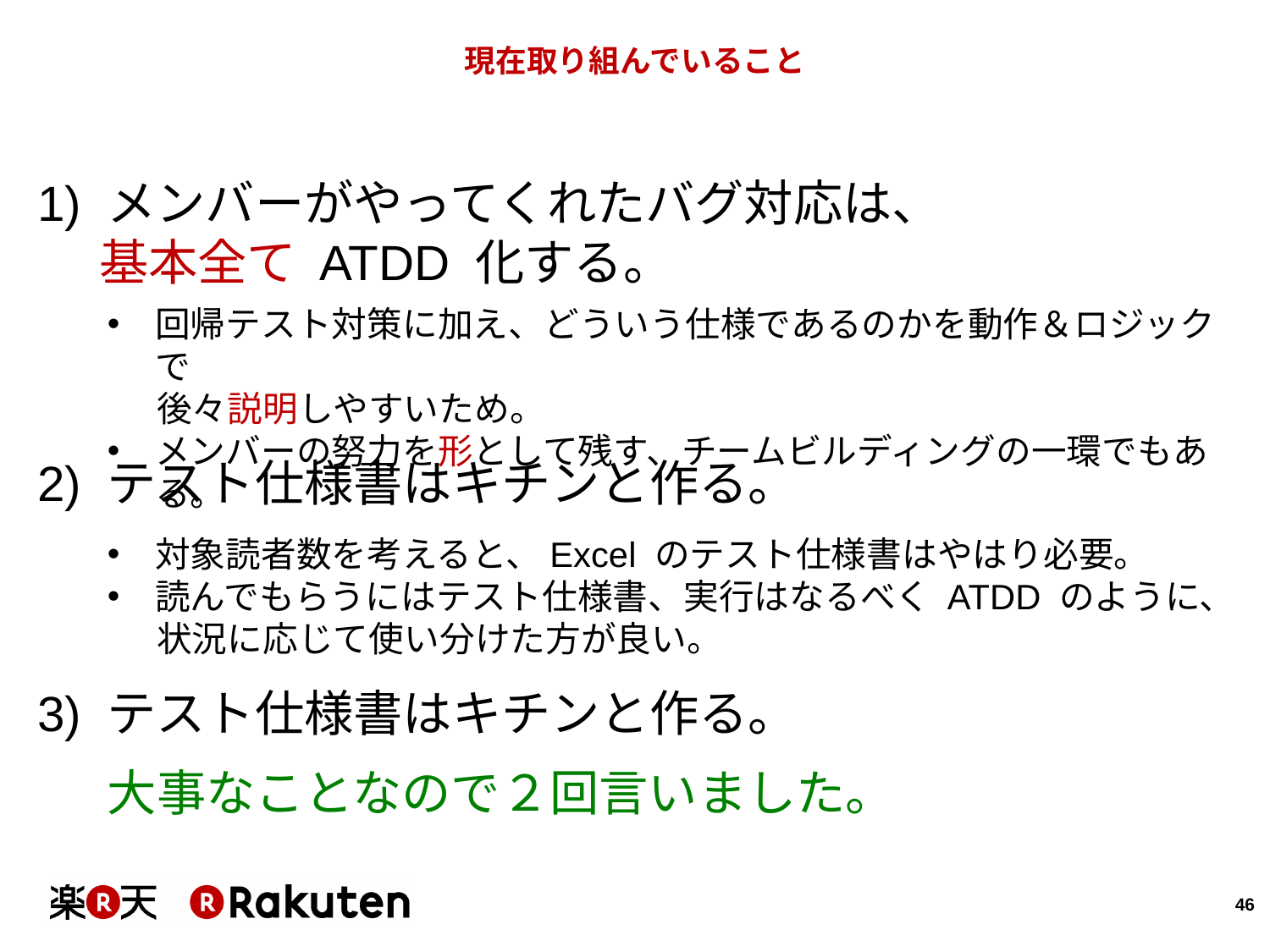

# 現在取り組んでいること
1) メンバーがやってくれたバグ対応は、
基本全て ATDD 化する。
回帰テスト対策に加え、どういう仕様であるのかを動作＆ロジックで
後々説明しやすいため。
メンバーの努力を形として残す、チームビルディングの一環でもある。
2) テスト仕様書はキチンと作る。
対象読者数を考えると、Excel のテスト仕様書はやはり必要。
読んでもらうにはテスト仕様書、実行はなるべく ATDD のように、
状況に応じて使い分けた方が良い。
3) テスト仕様書はキチンと作る。
大事なことなので２回言いました。